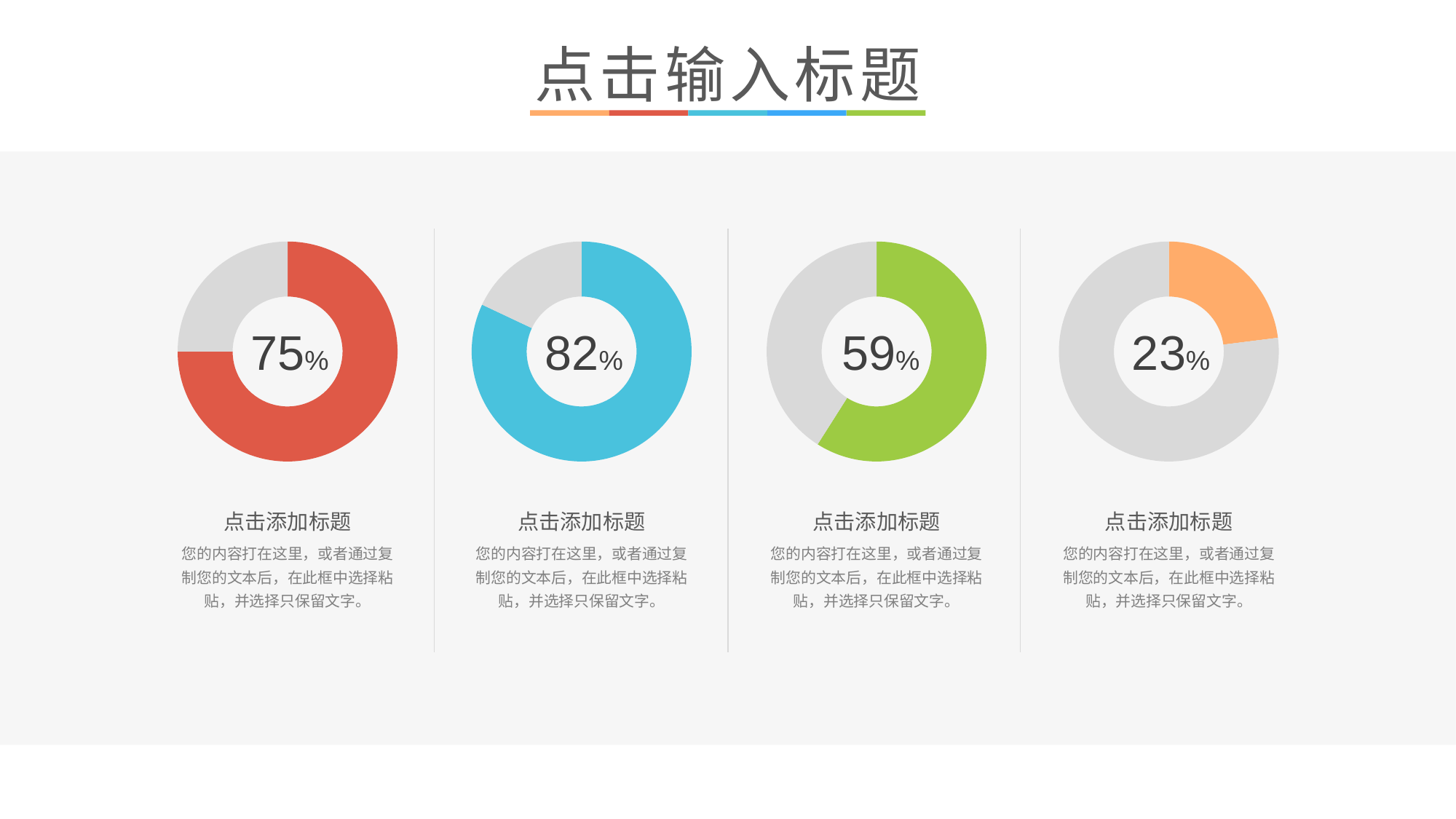

点击输入标题

### Chart

| Category | 百分比 |
|---|---|
|  | 75.0 |
|  | 25.0 |

### Chart

| Category | 百分比 |
|---|---|
|  | 82.0 |
|  | 18.0 |

### Chart

| Category | 百分比 |
|---|---|
|  | 59.0 |
|  | 41.0 |

### Chart

| Category | 百分比 |
|---|---|
|  | 23.0 |
|  | 77.0 |
75%
82%
59%
23%
点击添加标题
点击添加标题
点击添加标题
点击添加标题
您的内容打在这里，或者通过复制您的文本后，在此框中选择粘贴，并选择只保留文字。
您的内容打在这里，或者通过复制您的文本后，在此框中选择粘贴，并选择只保留文字。
您的内容打在这里，或者通过复制您的文本后，在此框中选择粘贴，并选择只保留文字。
您的内容打在这里，或者通过复制您的文本后，在此框中选择粘贴，并选择只保留文字。